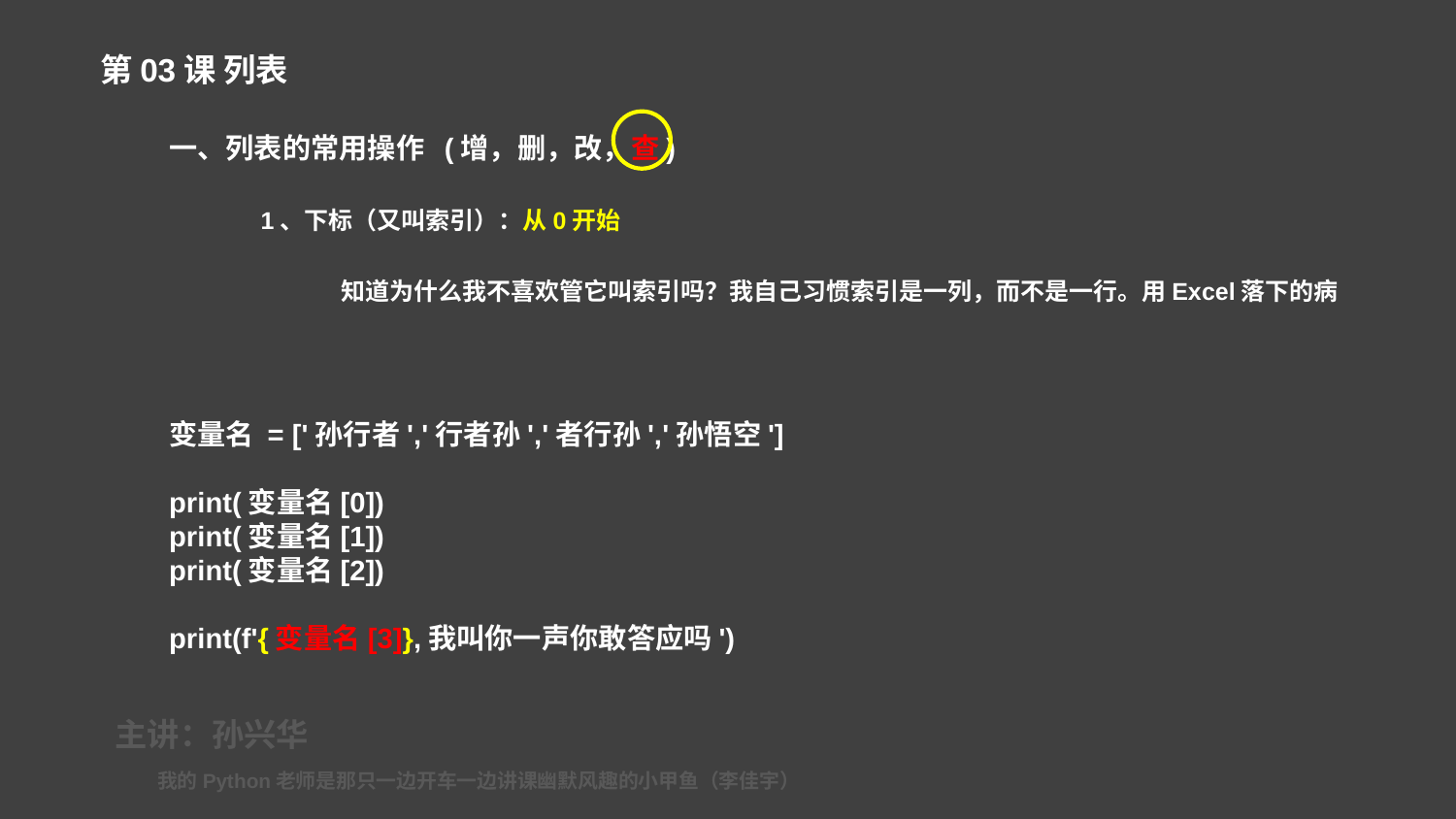

第03课 列表

一、列表的常用操作  (增，删，改，查)
1、下标（又叫索引）：从0开始
知道为什么我不喜欢管它叫索引吗？我自己习惯索引是一列，而不是一行。用Excel落下的病
变量名 = ['孙行者','行者孙','者行孙','孙悟空']

print(变量名[0])
print(变量名[1])
print(变量名[2])

print(f'{变量名[3]},我叫你一声你敢答应吗')